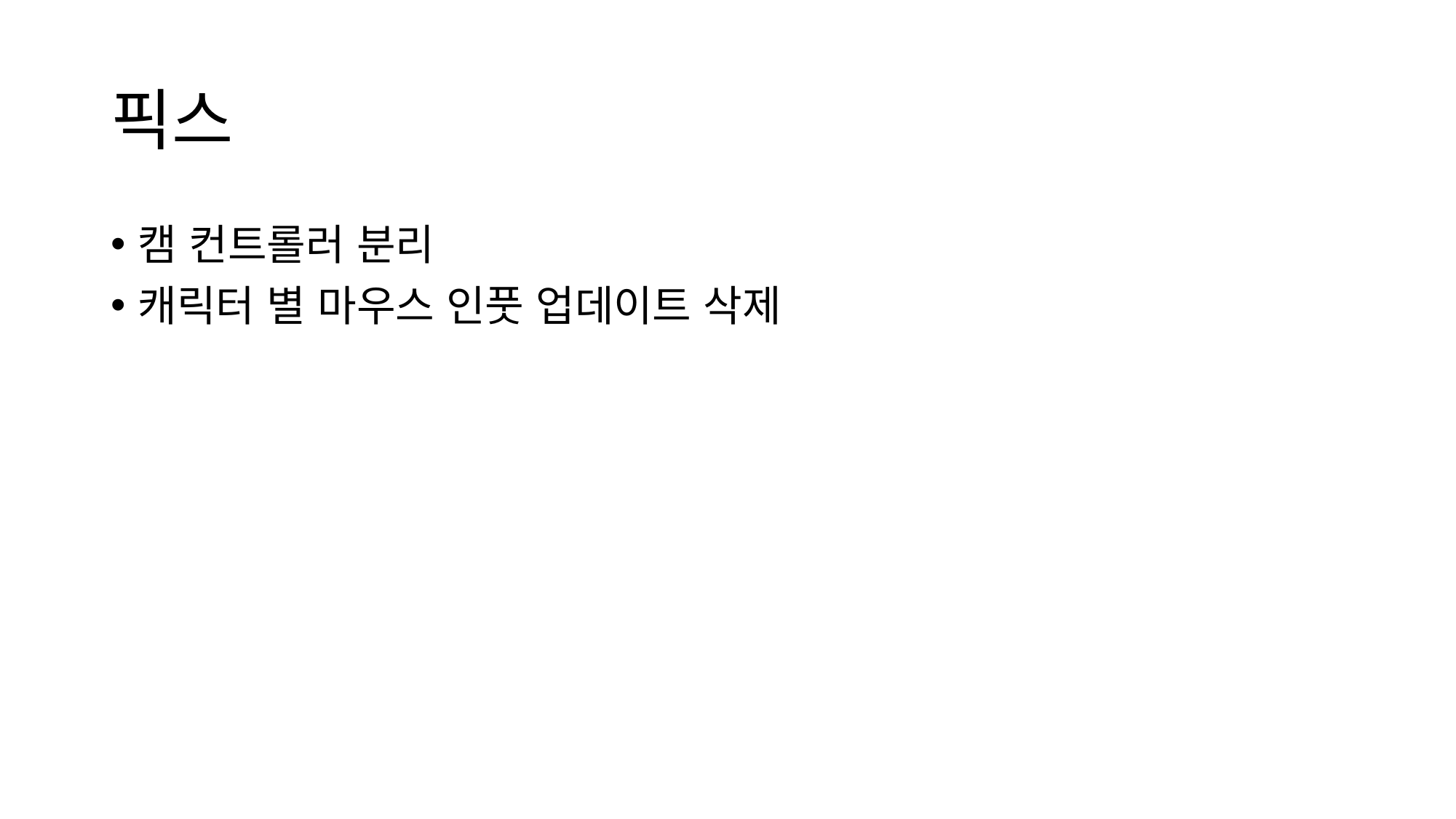

# 픽스
캠 컨트롤러 분리
캐릭터 별 마우스 인풋 업데이트 삭제